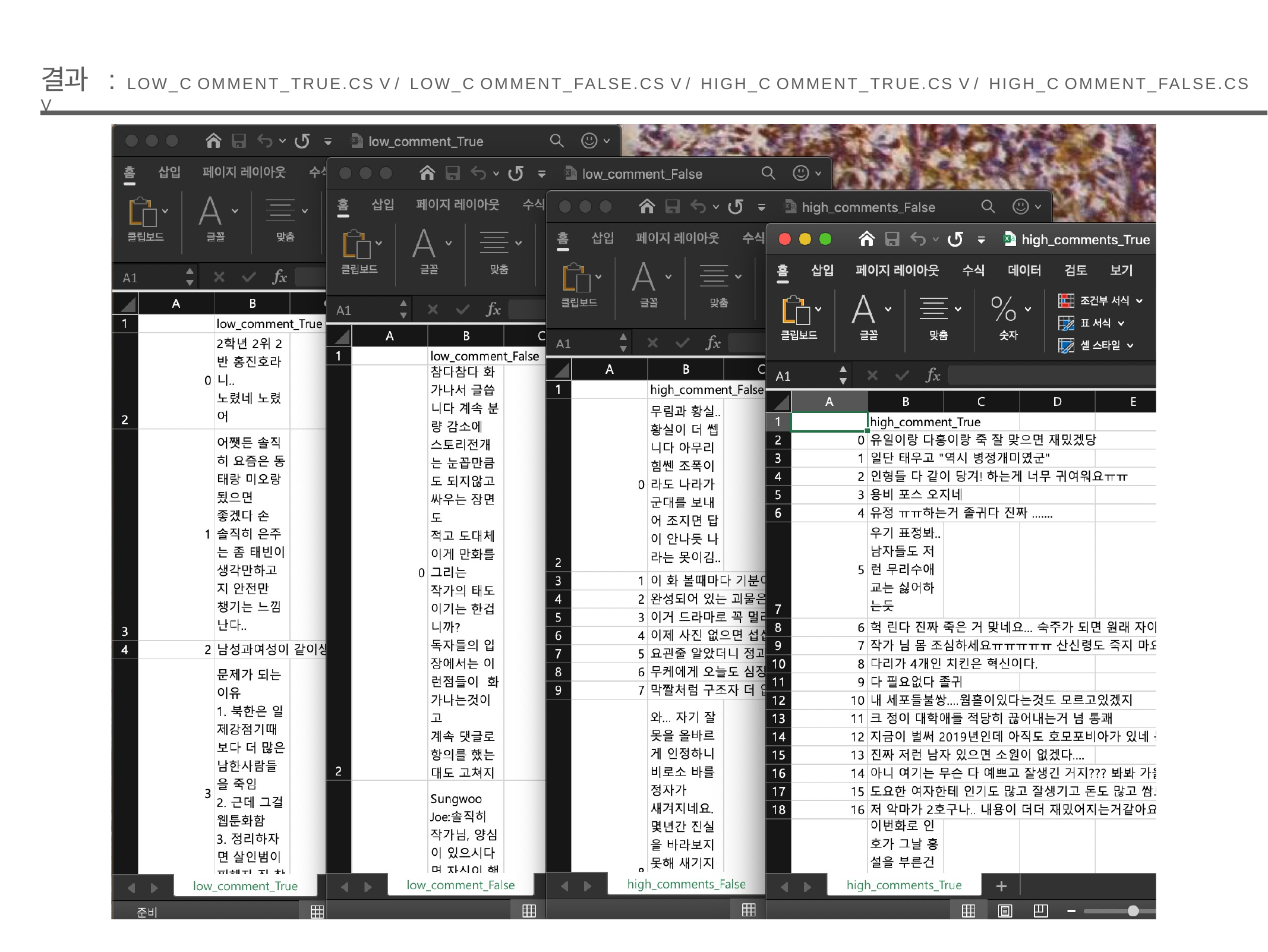

결과	: LOW_C OMMENT_TRUE.CS V / LOW_C OMMENT_FALSE.CS V / HIGH_C OMMENT_TRUE.CS V / HIGH_C OMMENT_FALSE.CS V